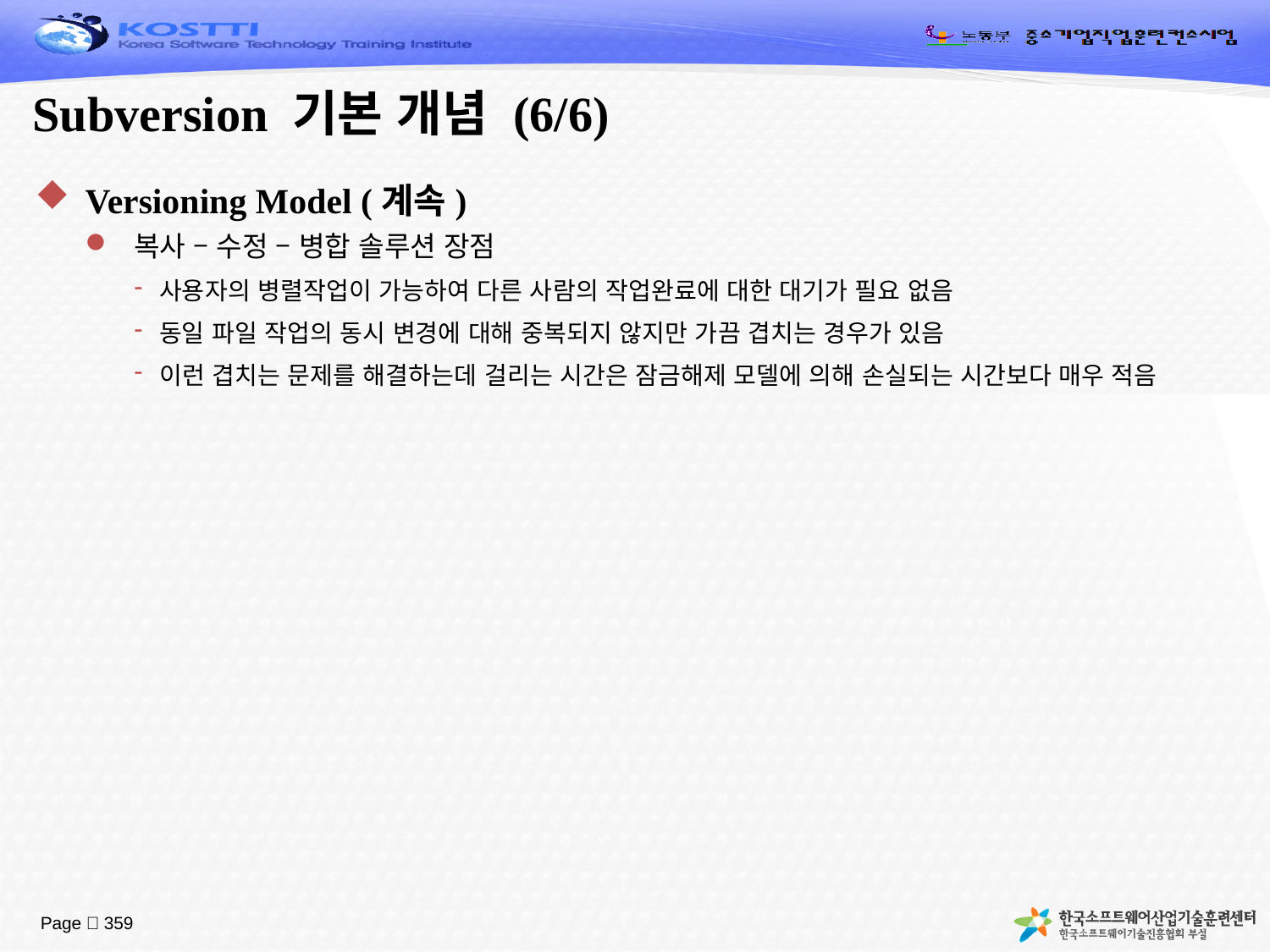

# Subversion 기본 개념 (6/6)
Versioning Model (계속)
복사 – 수정 – 병합 솔루션 장점
사용자의 병렬작업이 가능하여 다른 사람의 작업완료에 대한 대기가 필요 없음
동일 파일 작업의 동시 변경에 대해 중복되지 않지만 가끔 겹치는 경우가 있음
이런 겹치는 문제를 해결하는데 걸리는 시간은 잠금해제 모델에 의해 손실되는 시간보다 매우 적음